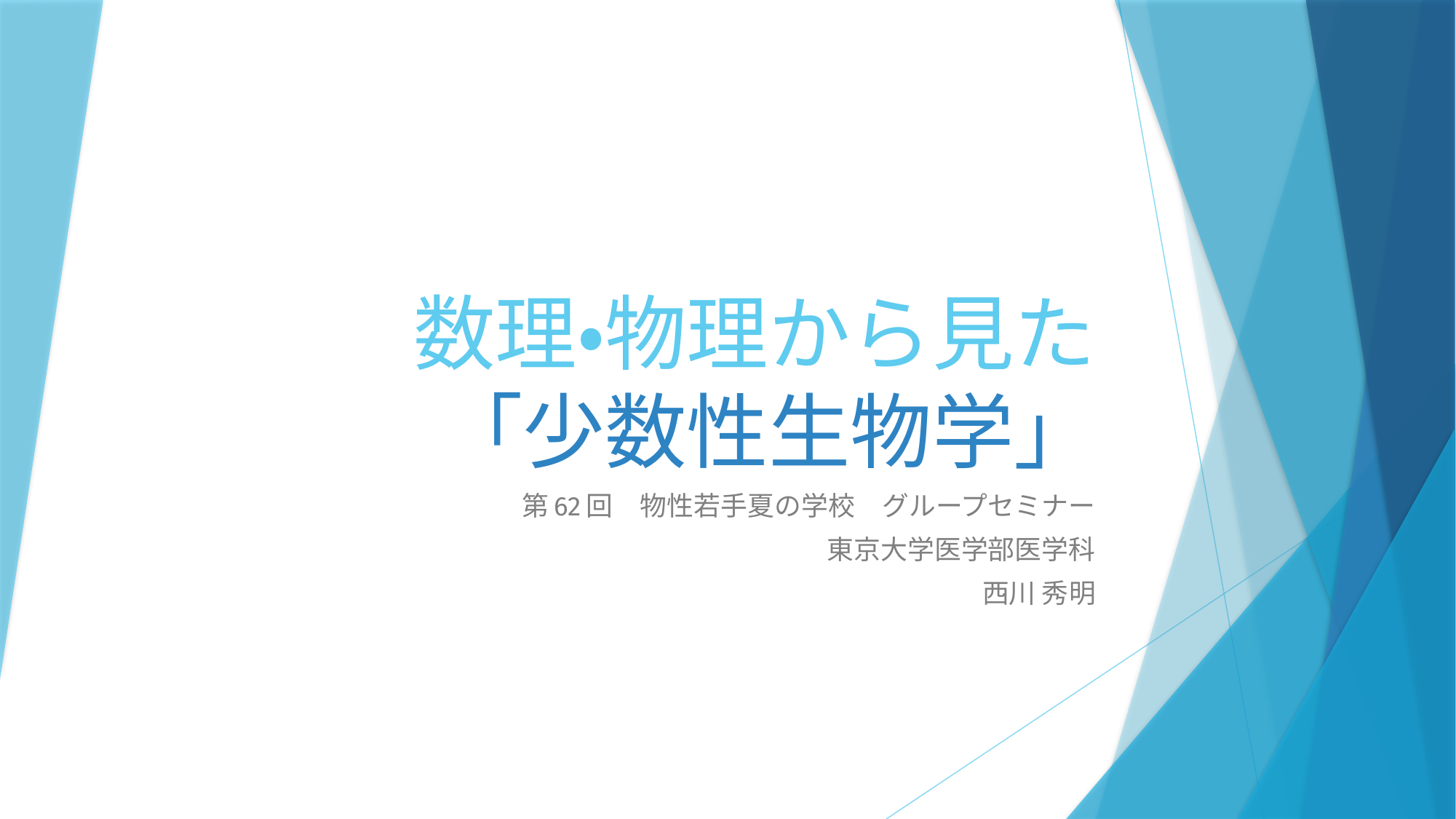

# 数理・物理から見た 「少数性生物学」
第62回　物性若手夏の学校　グループセミナー
東京大学医学部医学科
西川 秀明